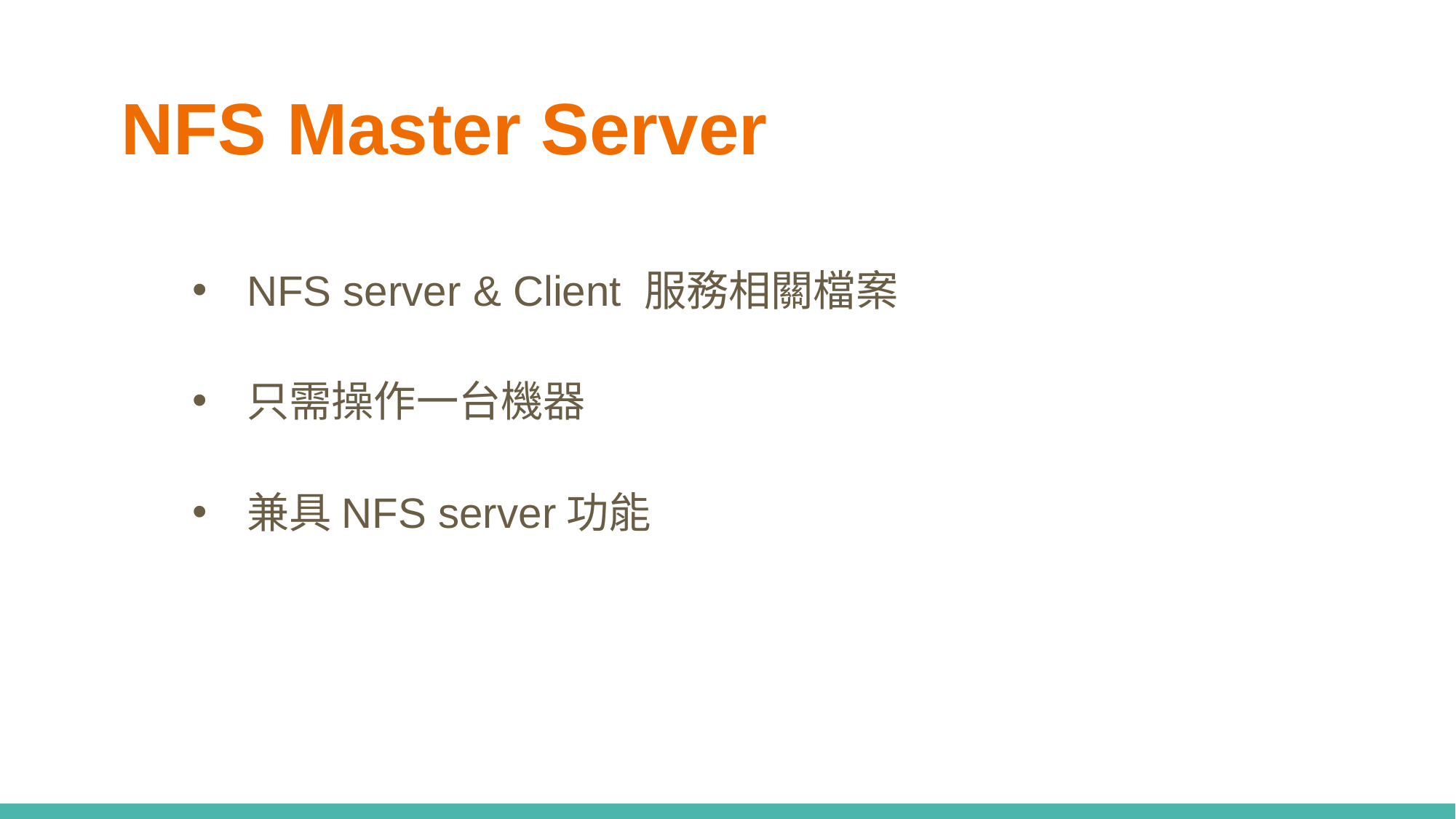

# NFS Master Server
NFS server & Client 服務相關檔案
只需操作一台機器
兼具NFS server功能